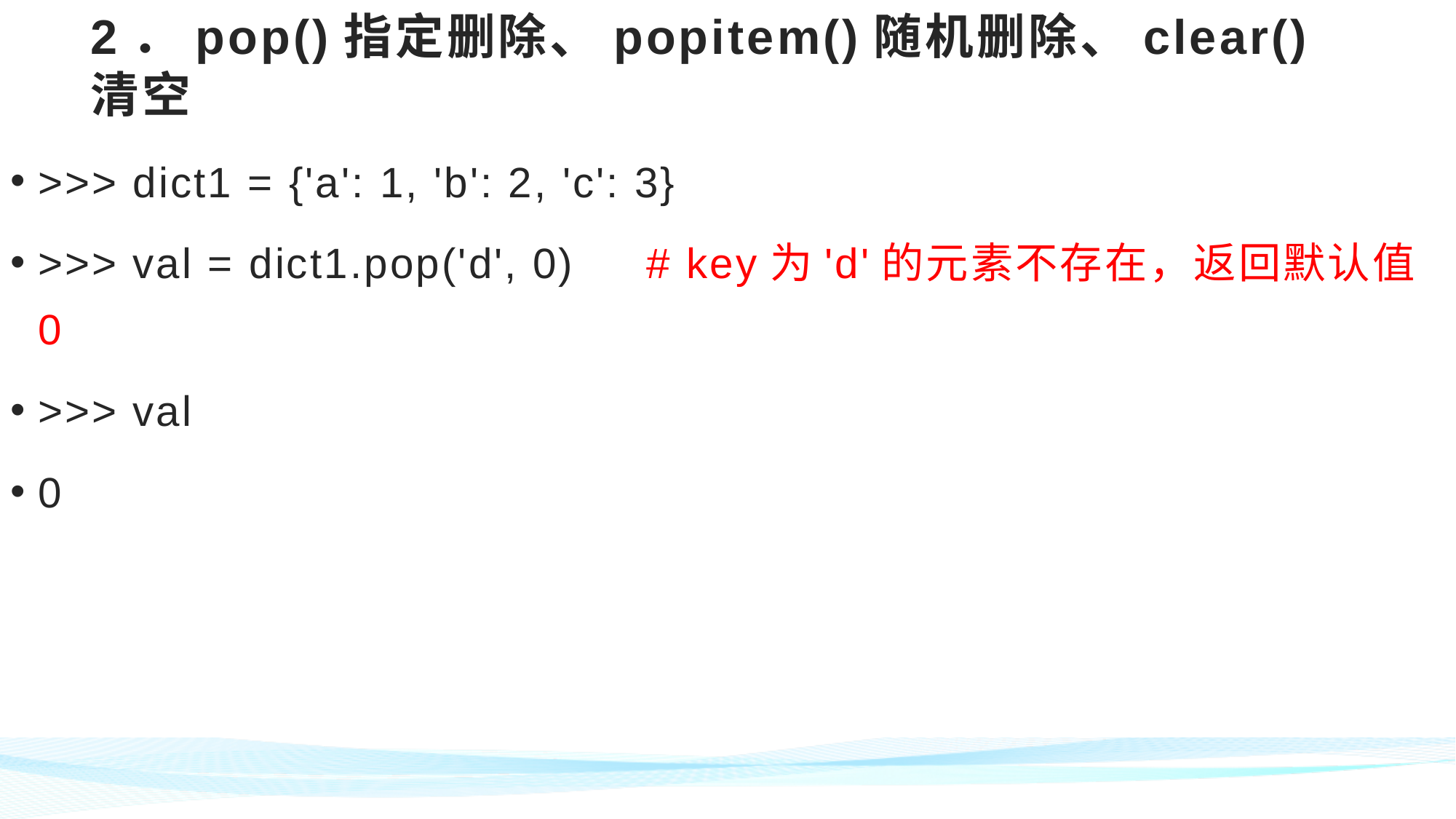

# 2．pop()指定删除、popitem()随机删除、clear()清空

>>> dict1 = {'a': 1, 'b': 2, 'c': 3}
>>> val = dict1.pop('d', 0)     # key为'd'的元素不存在，返回默认值0
>>> val
0

32